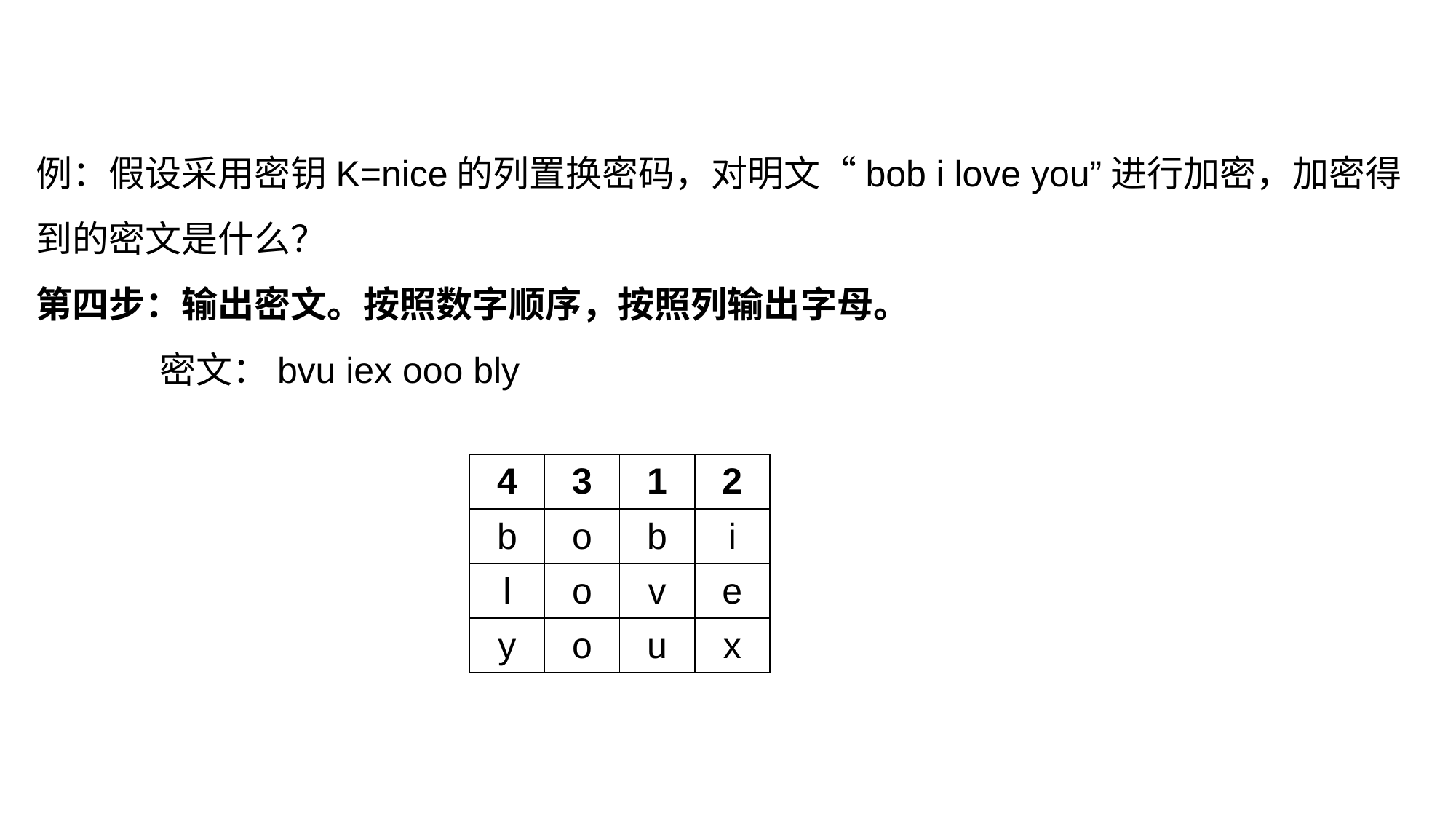

例：假设采用密钥K=nice的列置换密码，对明文“bob i love you”进行加密，加密得到的密文是什么？
第四步：输出密文。按照数字顺序，按照列输出字母。
              密文：bvu iex ooo bly
| 4 | 3 | 1 | 2 |
| --- | --- | --- | --- |
| b | o | b | i |
| l | o | v | e |
| y | o | u | x |